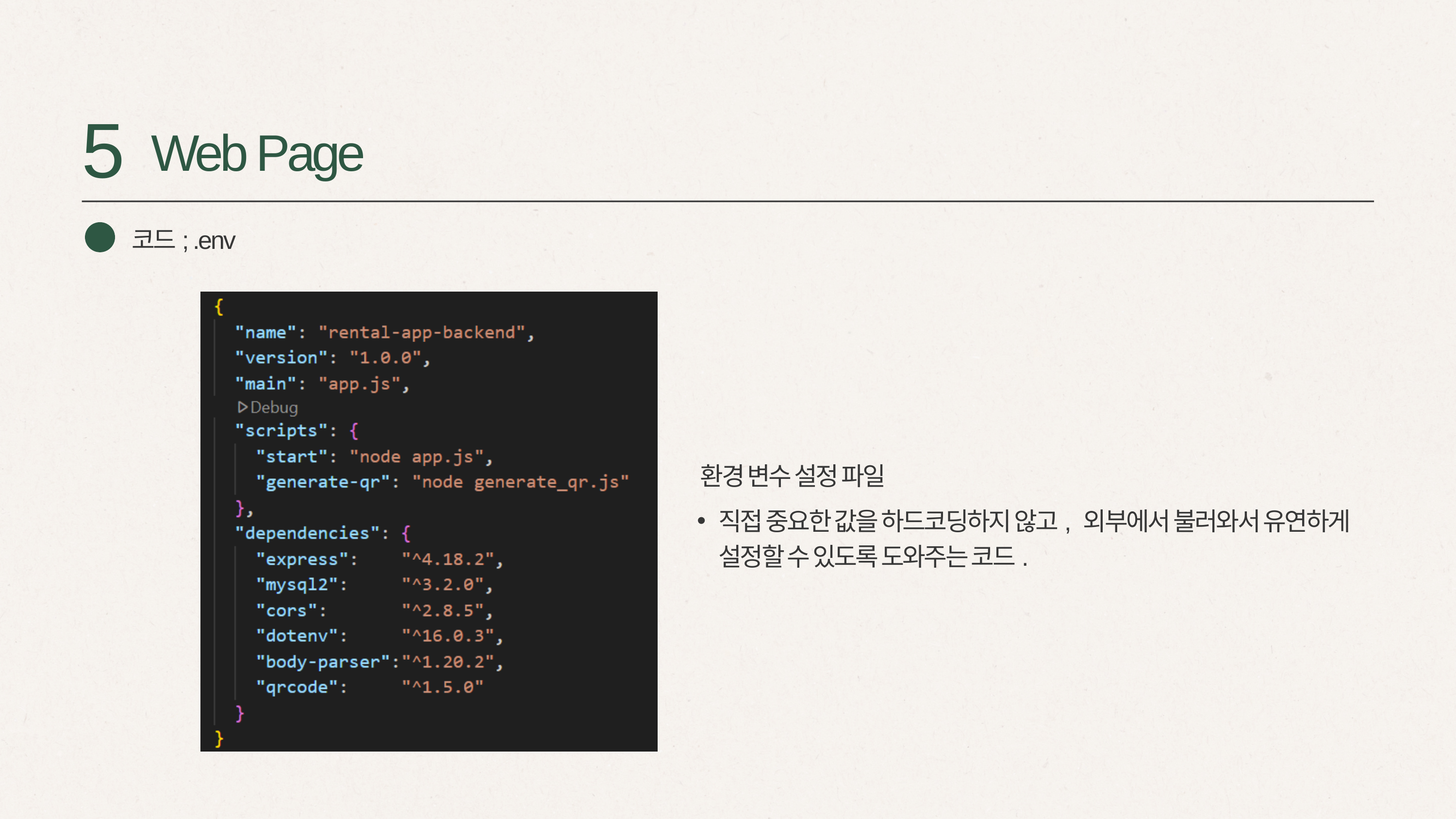

5
Web Page

코드; .env

환경 변수 설정 파일
직접 중요한 값을 하드코딩하지 않고, 외부에서 불러와서 유연하게 설정할 수 있도록 도와주는 코드.